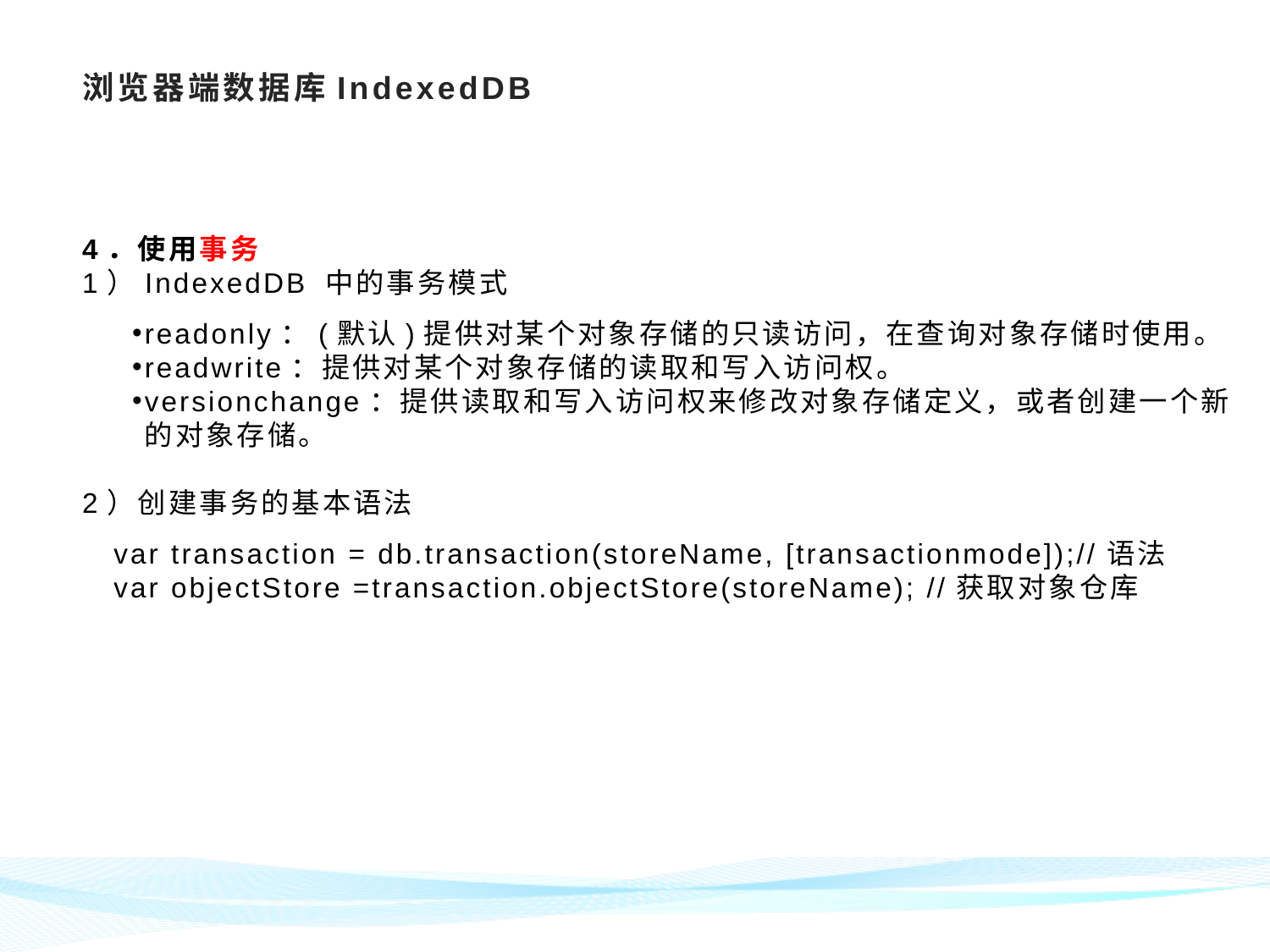

# 浏览器端数据库IndexedDB

4．使用事务
1）IndexedDB 中的事务模式
readonly：(默认)提供对某个对象存储的只读访问，在查询对象存储时使用。
readwrite：提供对某个对象存储的读取和写入访问权。
versionchange：提供读取和写入访问权来修改对象存储定义，或者创建一个新的对象存储。

2）创建事务的基本语法
   var transaction = db.transaction(storeName, [transactionmode]);//语法
   var objectStore =transaction.objectStore(storeName); //获取对象仓库